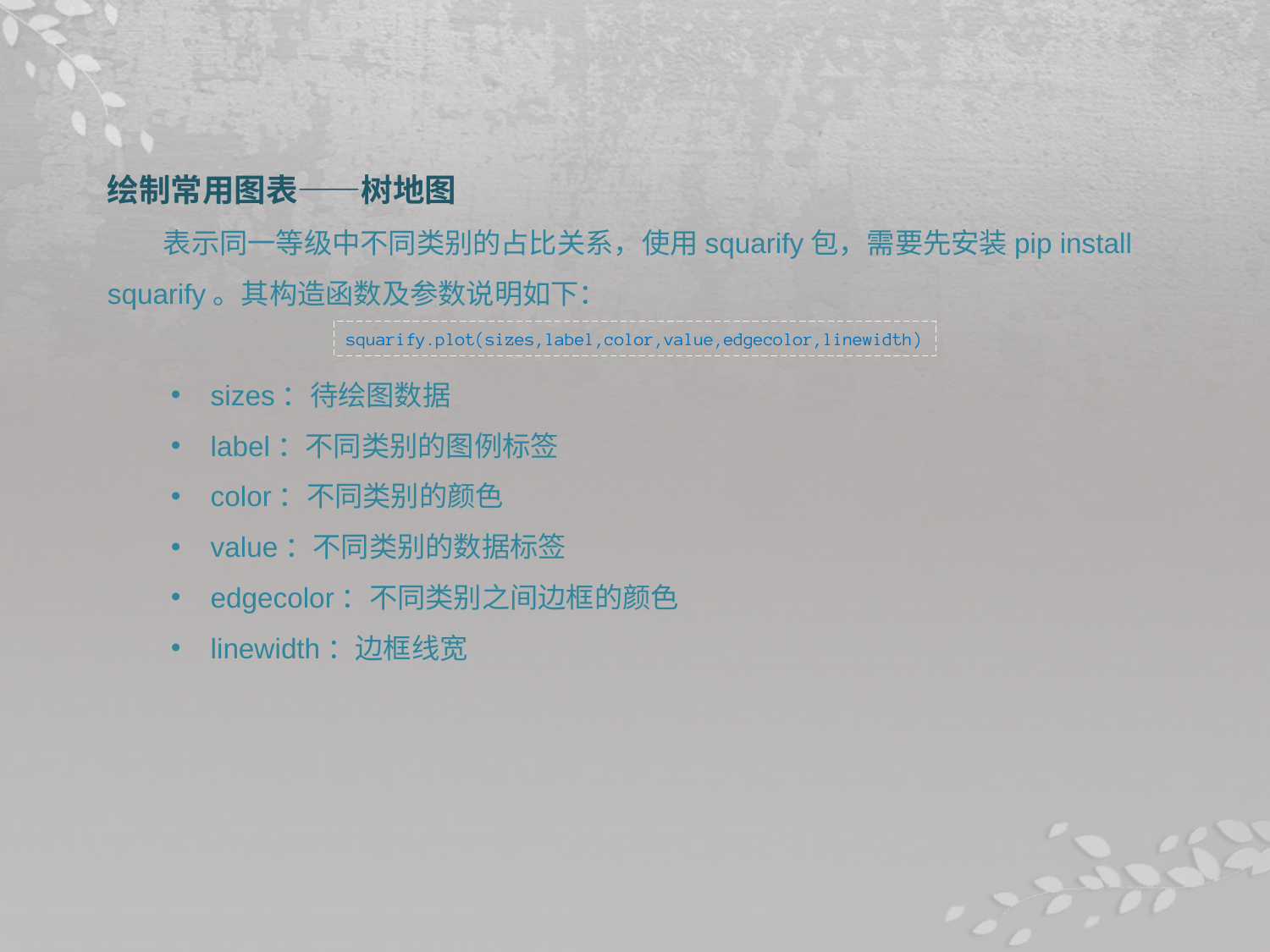

绘制常用图表——树地图
表示同一等级中不同类别的占比关系，使用squarify包，需要先安装pip install squarify。其构造函数及参数说明如下：

sizes：待绘图数据
label：不同类别的图例标签
color：不同类别的颜色
value：不同类别的数据标签
edgecolor：不同类别之间边框的颜色
linewidth：边框线宽
squarify.plot(sizes,label,color,value,edgecolor,linewidth)